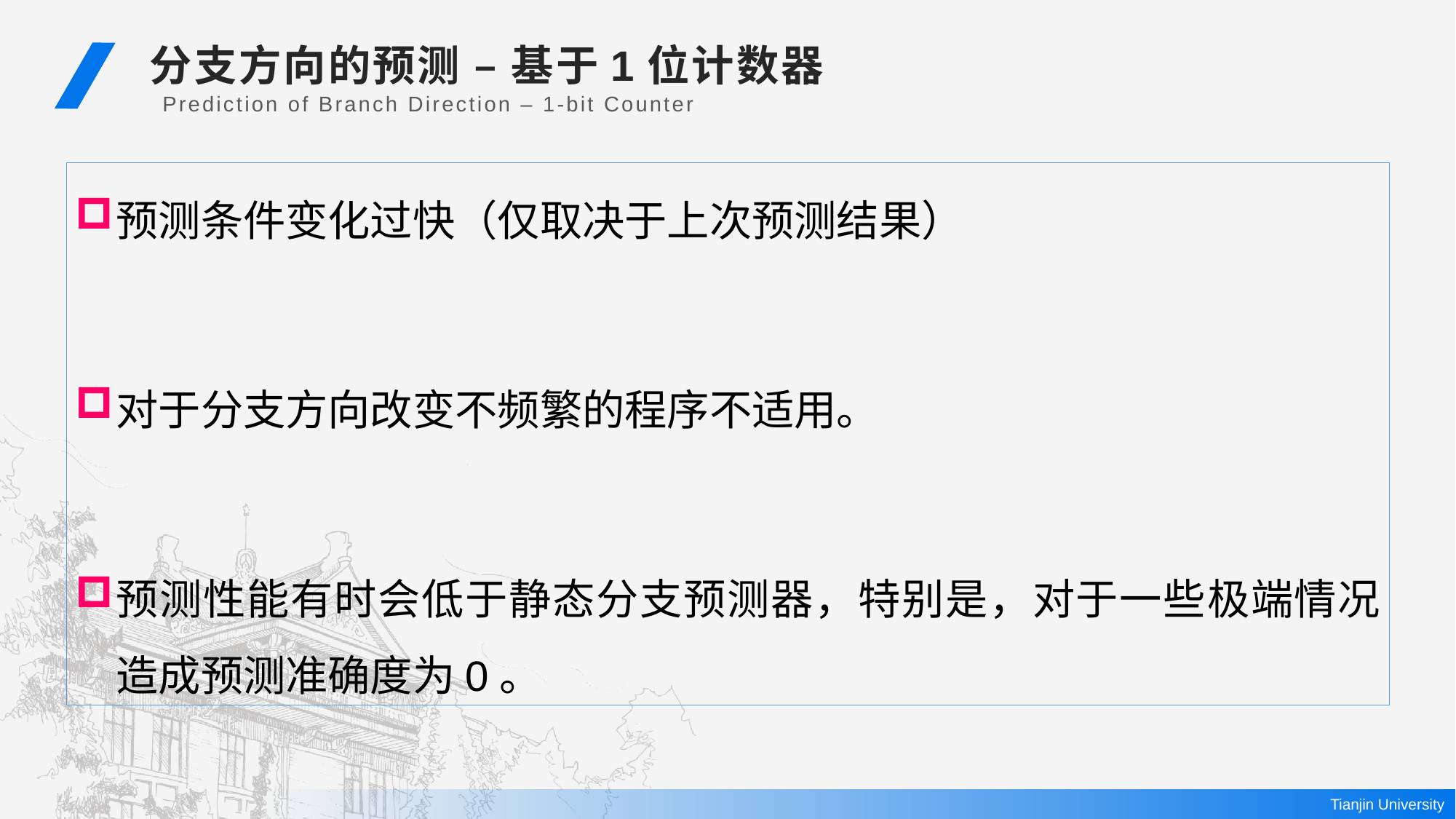

分支方向的预测 – 基于1位计数器
Prediction of Branch Direction – 1-bit Counter
预测条件变化过快（仅取决于上次预测结果）

对于分支方向改变不频繁的程序不适用。

预测性能有时会低于静态分支预测器，特别是，对于一些极端情况造成预测准确度为0。